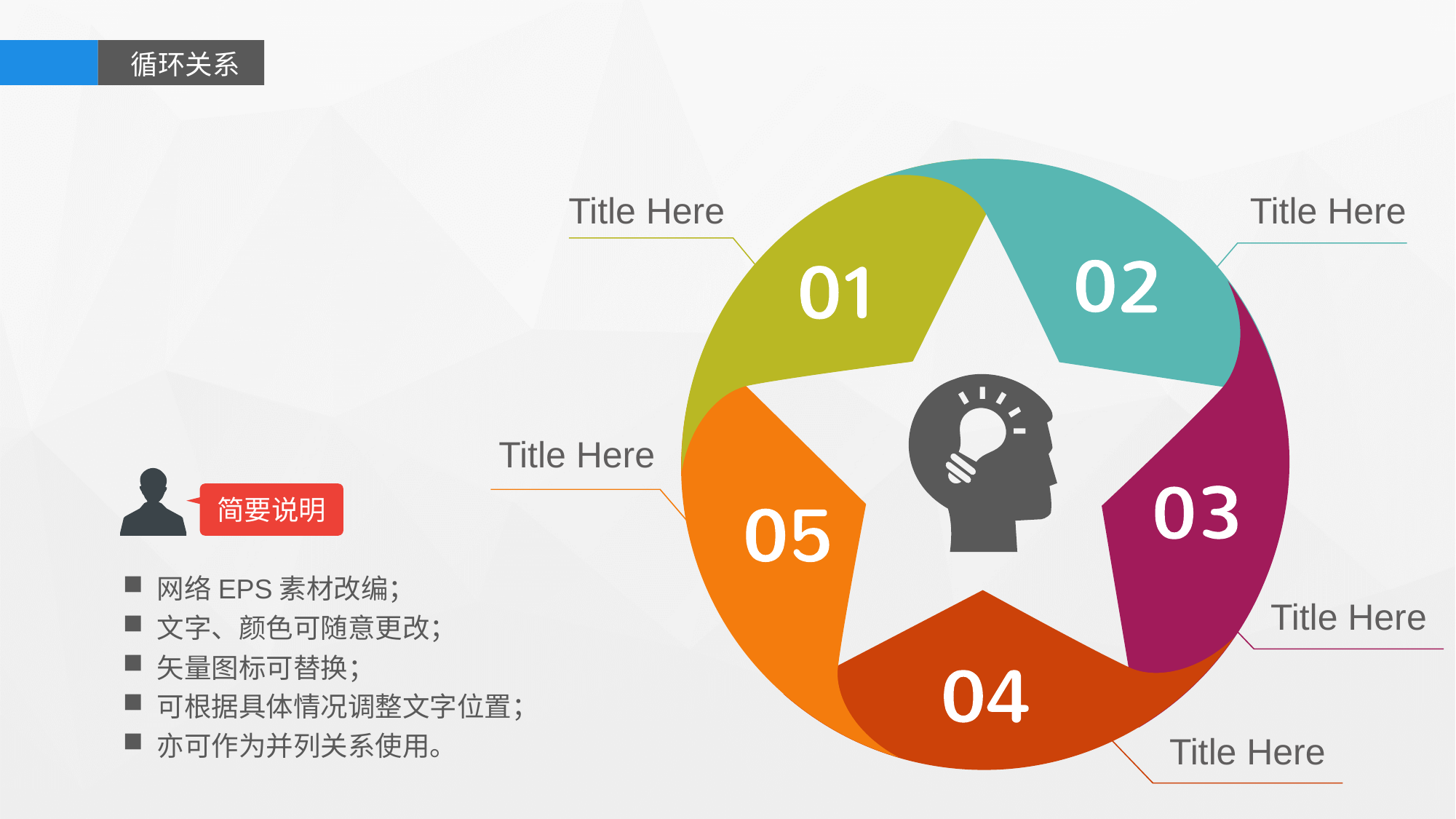

循环关系

Title Here
Title Here

Title Here

简要说明

网络EPS素材改编；
文字、颜色可随意更改；
矢量图标可替换；
可根据具体情况调整文字位置；
亦可作为并列关系使用。

Title Here

Title Here